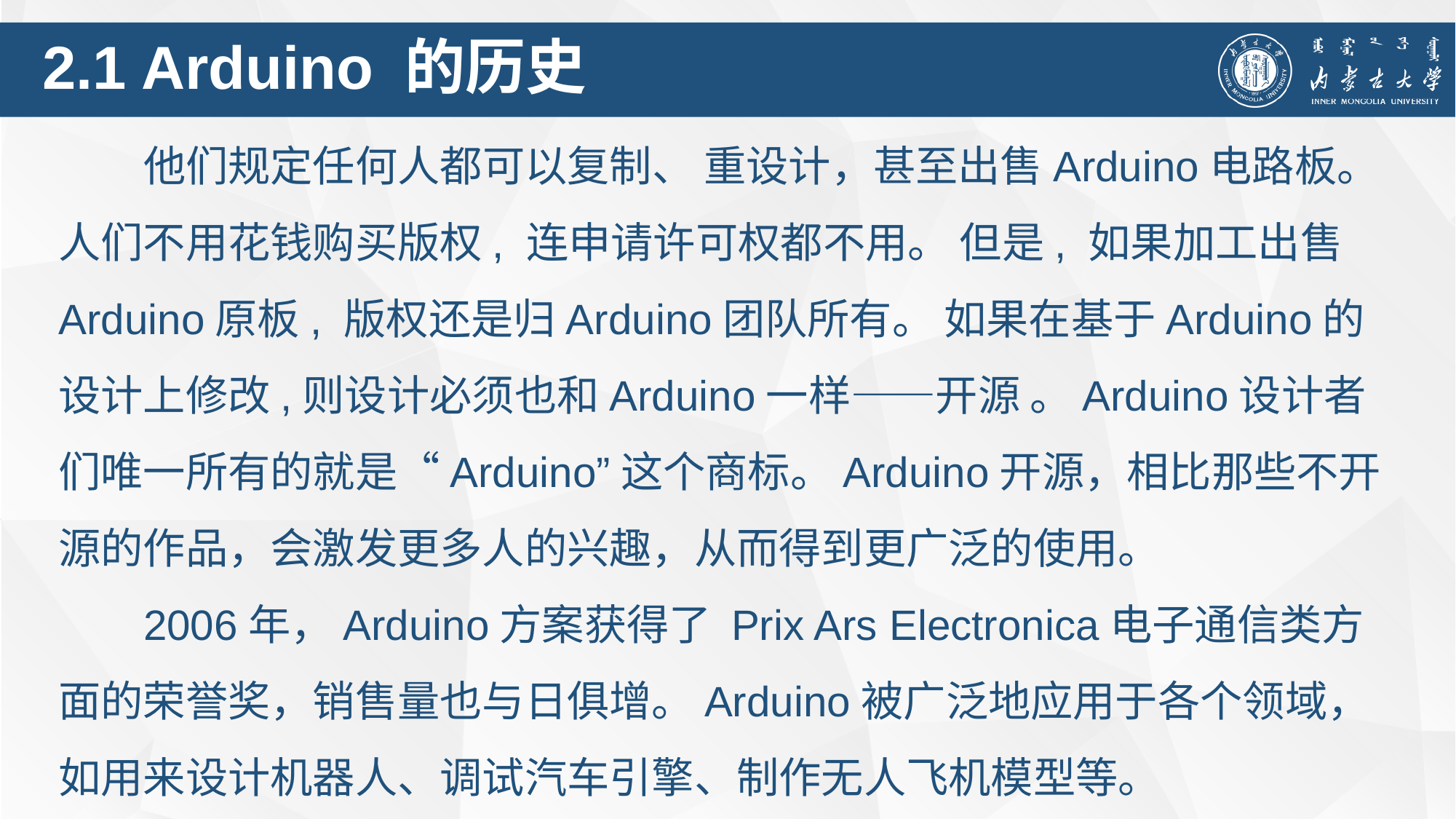

2.1 Arduino 的历史

他们规定任何人都可以复制、 重设计，甚至出售Arduino电路板。人们不用花钱购买版权, 连申请许可权都不用。 但是, 如果加工出售Arduino原板, 版权还是归Arduino团队所有。 如果在基于Arduino的设计上修改,则设计必须也和Arduino一样——开源 。Arduino设计者们唯一所有的就是“Arduino”这个商标。Arduino开源，相比那些不开源的作品，会激发更多人的兴趣，从而得到更广泛的使用。
2006年，Arduino方案获得了 Prix Ars Electronica电子通信类方面的荣誉奖，销售量也与日俱增。Arduino被广泛地应用于各个领域，如用来设计机器人、调试汽车引擎、制作无人飞机模型等。